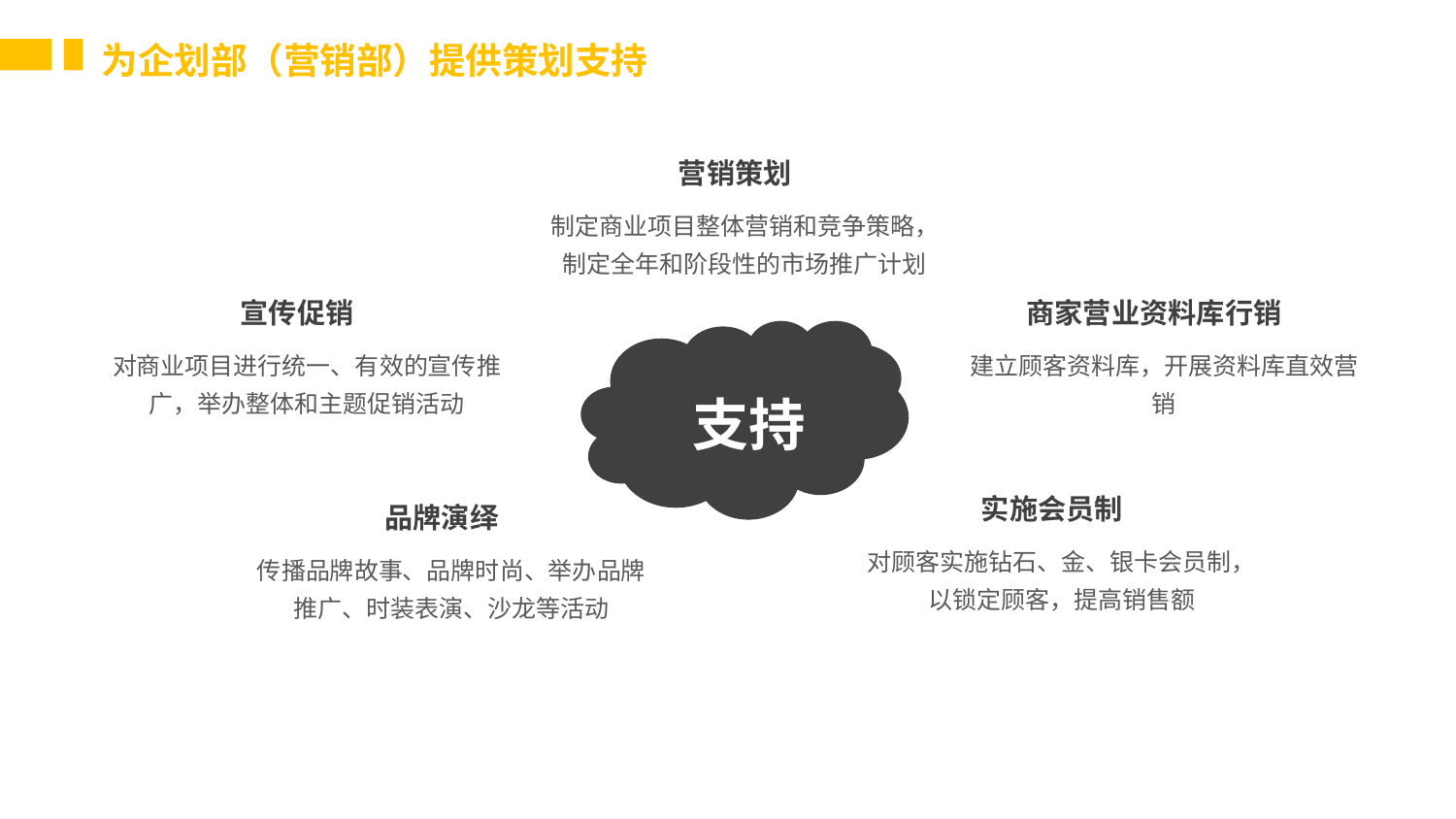

为企划部（营销部）提供策划支持

营销策划
制定商业项目整体营销和竞争策略，制定全年和阶段性的市场推广计划
宣传促销
商家营业资料库行销

对商业项目进行统一、有效的宣传推广，举办整体和主题促销活动
建立顾客资料库，开展资料库直效营销
支持
PART ／ 05
实施会员制
品牌演绎
对顾客实施钻石、金、银卡会员制，以锁定顾客，提高销售额
传播品牌故事、品牌时尚、举办品牌推广、时装表演、沙龙等活动